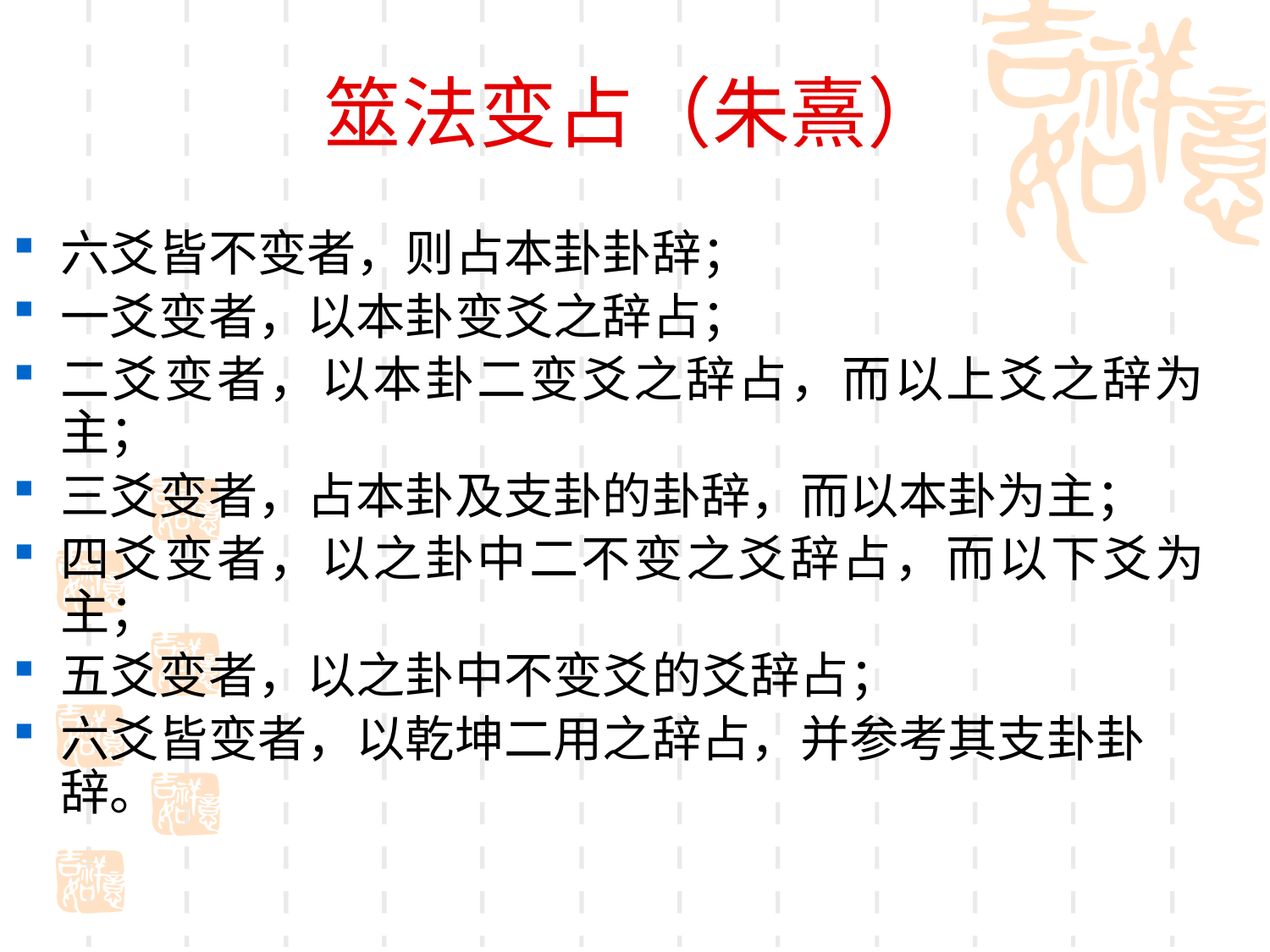

# 筮法变占（朱熹）
六爻皆不变者，则占本卦卦辞；
一爻变者，以本卦变爻之辞占；
二爻变者，以本卦二变爻之辞占，而以上爻之辞为主；
三爻变者，占本卦及支卦的卦辞，而以本卦为主；
四爻变者，以之卦中二不变之爻辞占，而以下爻为主；
五爻变者，以之卦中不变爻的爻辞占；
六爻皆变者，以乾坤二用之辞占，并参考其支卦卦辞。